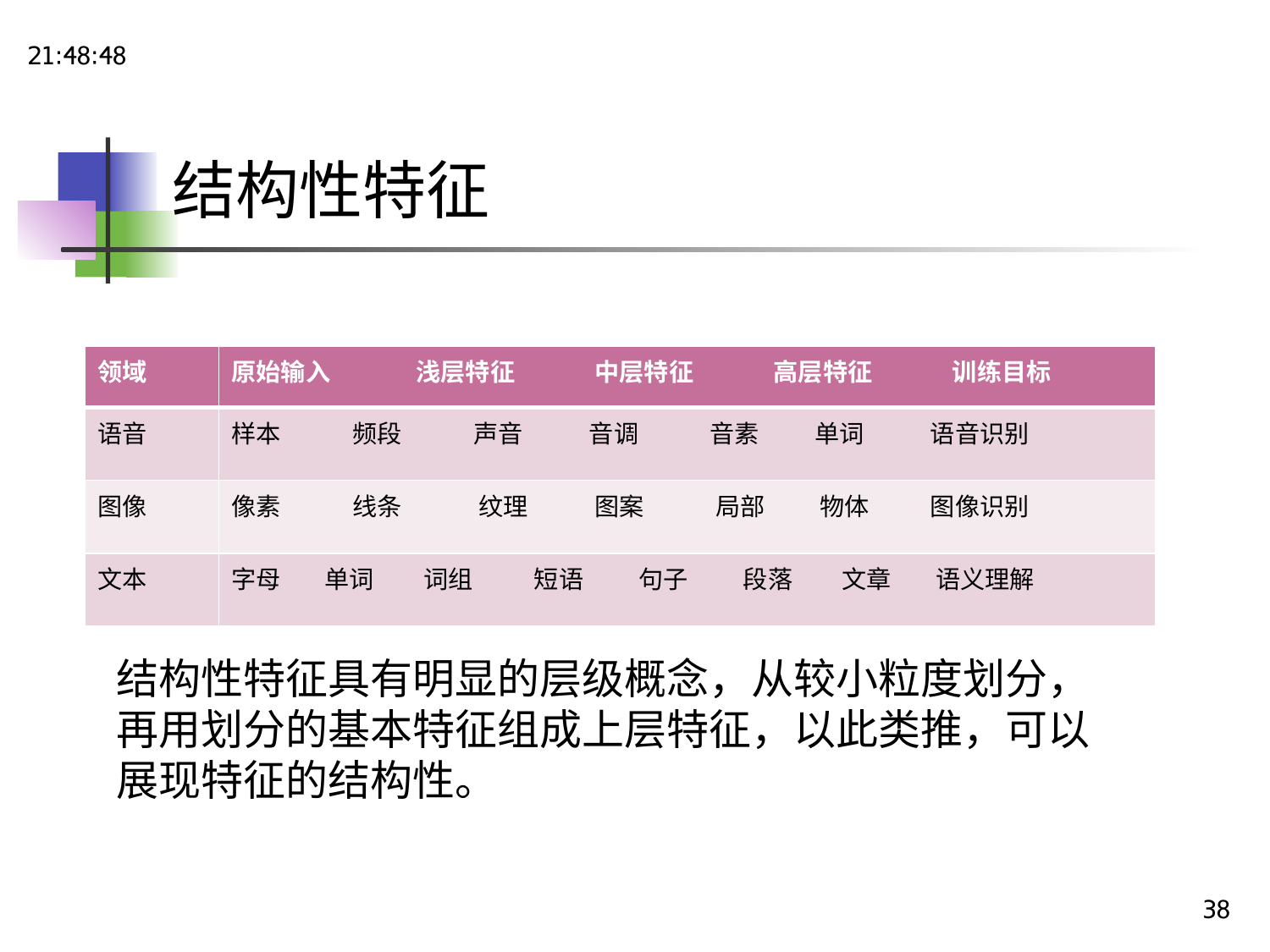

21:48:48
# 结构性特征
| 领域 | 原始输入 浅层特征 中层特征 高层特征 训练目标 |
| --- | --- |
| 语音 | 样本 频段 声音 音调 音素 单词 语音识别 |
| 图像 | 像素 线条 纹理 图案 局部 物体 图像识别 |
| 文本 | 字母 单词 词组 短语 句子 段落 文章 语义理解 |
结构性特征具有明显的层级概念，从较小粒度划分，再用划分的基本特征组成上层特征，以此类推，可以展现特征的结构性。
38